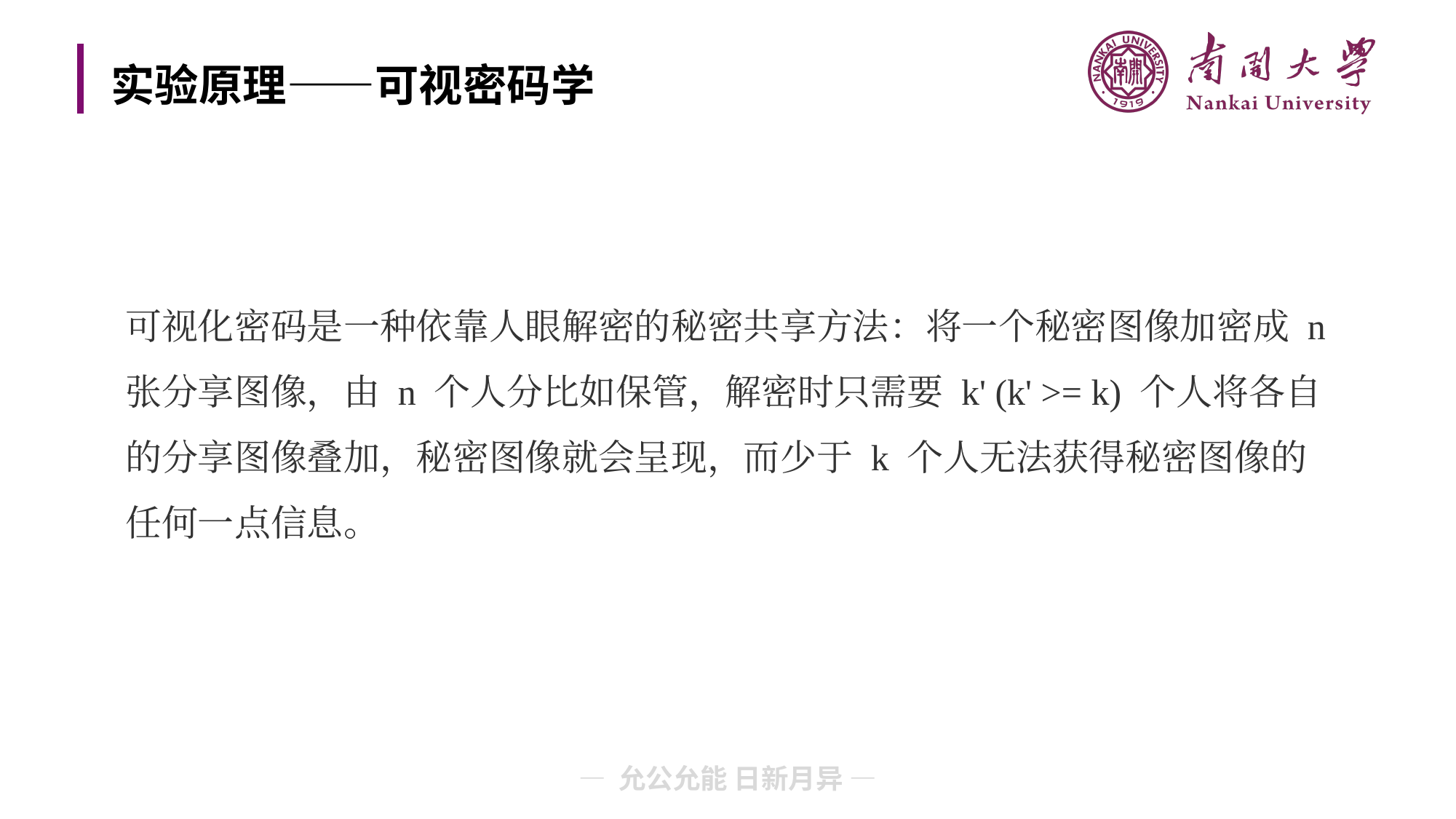

# 实验原理——可视密码学
可视化密码是一种依靠人眼解密的秘密共享方法：将一个秘密图像加密成 n 张分享图像，由 n 个人分比如保管，解密时只需要 k' (k' >= k) 个人将各自的分享图像叠加，秘密图像就会呈现，而少于 k 个人无法获得秘密图像的任何一点信息。